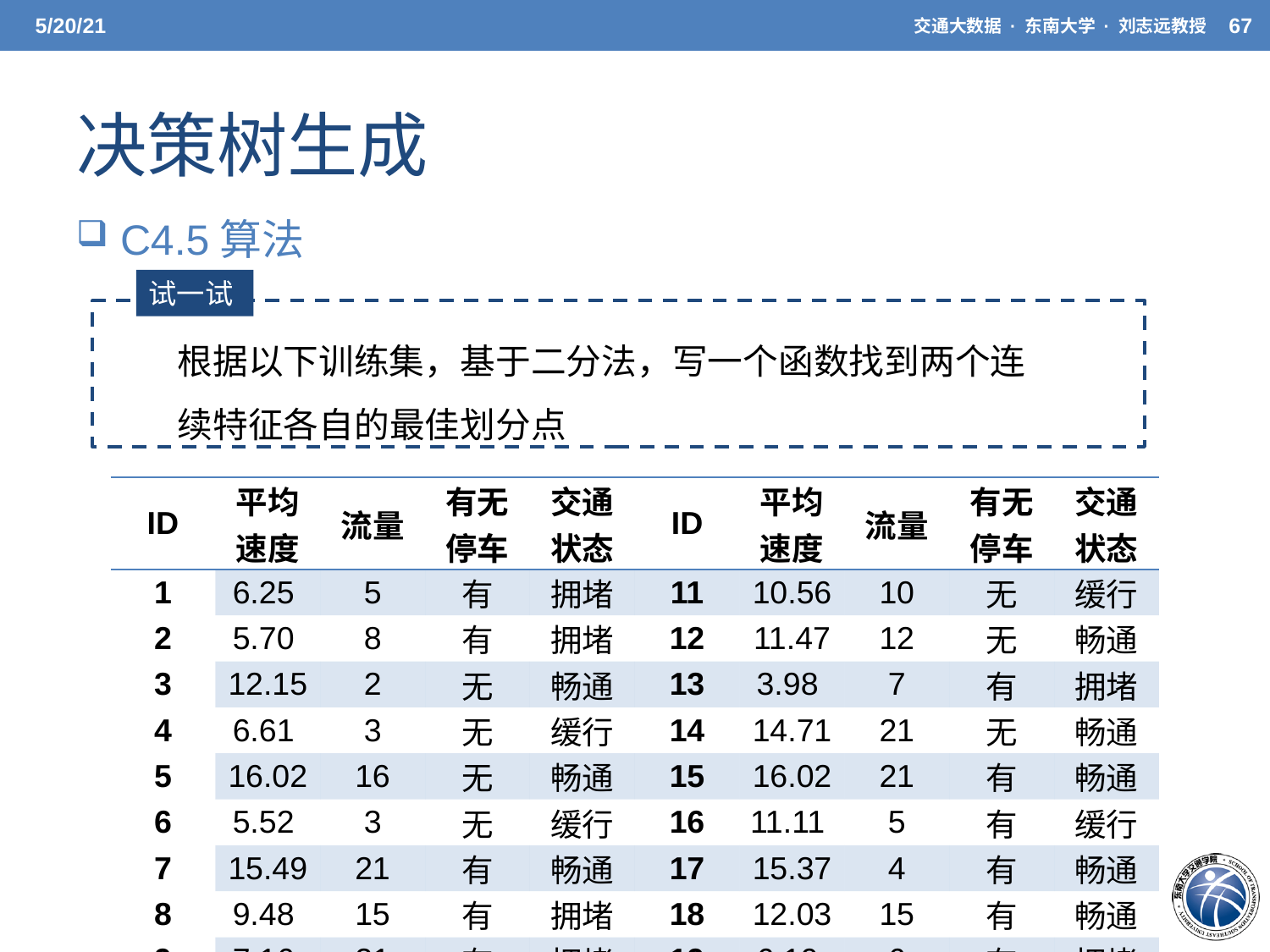

5/20/21
交通大数据 · 东南大学 · 刘志远教授
67
# 决策树生成
 C4.5算法
试一试

根据以下训练集，基于二分法，写一个函数找到两个连续特征各自的最佳划分点
| ID | 平均速度 | 流量 | 有无停车 | 交通状态 | ID | 平均速度 | 流量 | 有无停车 | 交通状态 |
| --- | --- | --- | --- | --- | --- | --- | --- | --- | --- |
| 1 | 6.25 | 5 | 有 | 拥堵 | 11 | 10.56 | 10 | 无 | 缓行 |
| 2 | 5.70 | 8 | 有 | 拥堵 | 12 | 11.47 | 12 | 无 | 畅通 |
| 3 | 12.15 | 2 | 无 | 畅通 | 13 | 3.98 | 7 | 有 | 拥堵 |
| 4 | 6.61 | 3 | 无 | 缓行 | 14 | 14.71 | 21 | 无 | 畅通 |
| 5 | 16.02 | 16 | 无 | 畅通 | 15 | 16.02 | 21 | 有 | 畅通 |
| 6 | 5.52 | 3 | 无 | 缓行 | 16 | 11.11 | 5 | 有 | 缓行 |
| 7 | 15.49 | 21 | 有 | 畅通 | 17 | 15.37 | 4 | 有 | 畅通 |
| 8 | 9.48 | 15 | 有 | 拥堵 | 18 | 12.03 | 15 | 有 | 畅通 |
| 9 | 7.16 | 21 | 有 | 拥堵 | 19 | 6.19 | 6 | 有 | 拥堵 |
| 10 | 6.85 | 9 | 有 | 缓行 | 20 | 8.68 | 6 | 无 | 缓行 |